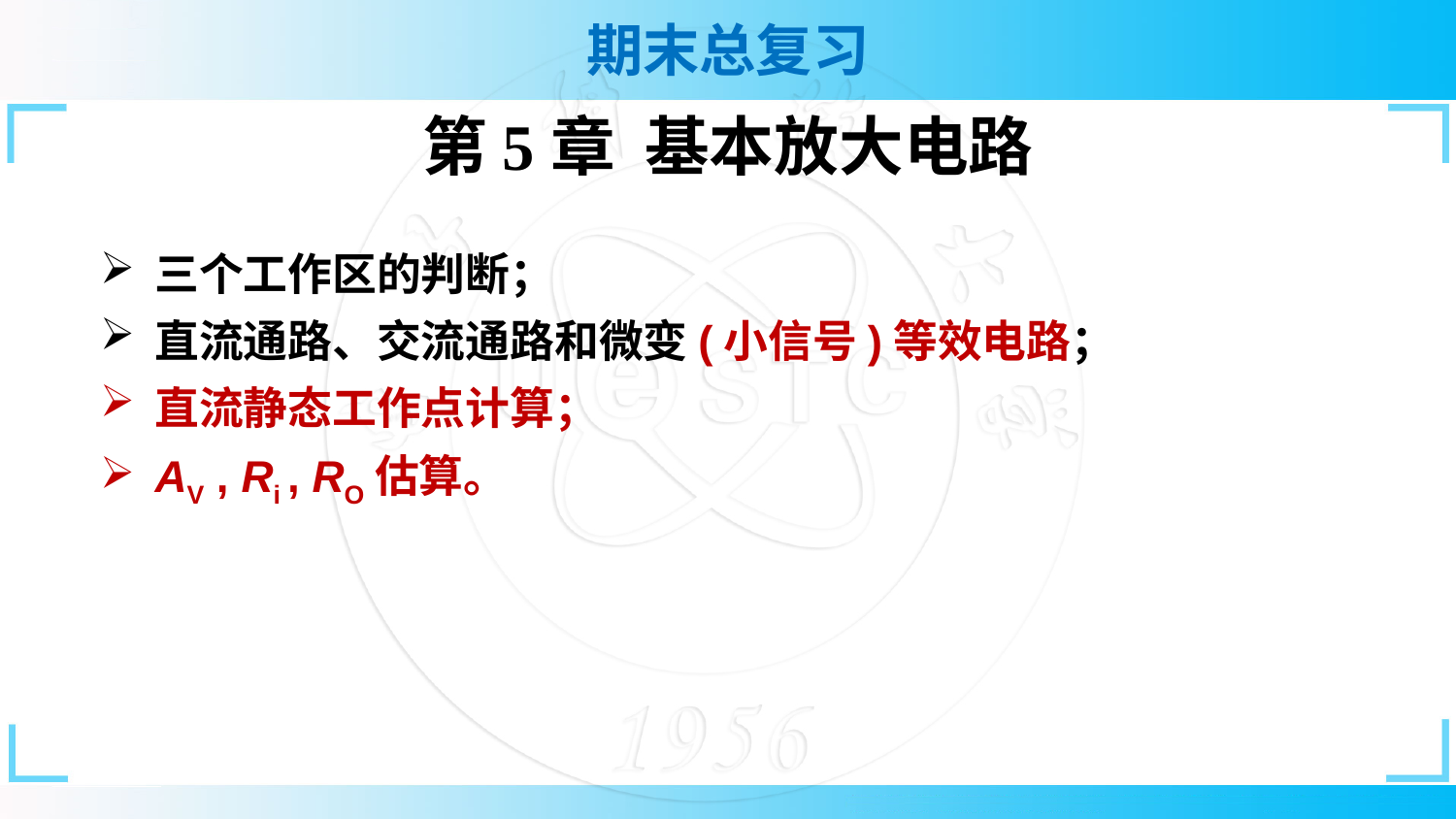

第5章  基本放大电路
三个工作区的判断；
直流通路、交流通路和微变(小信号)等效电路；
直流静态工作点计算；
AV , Ri , RO估算。